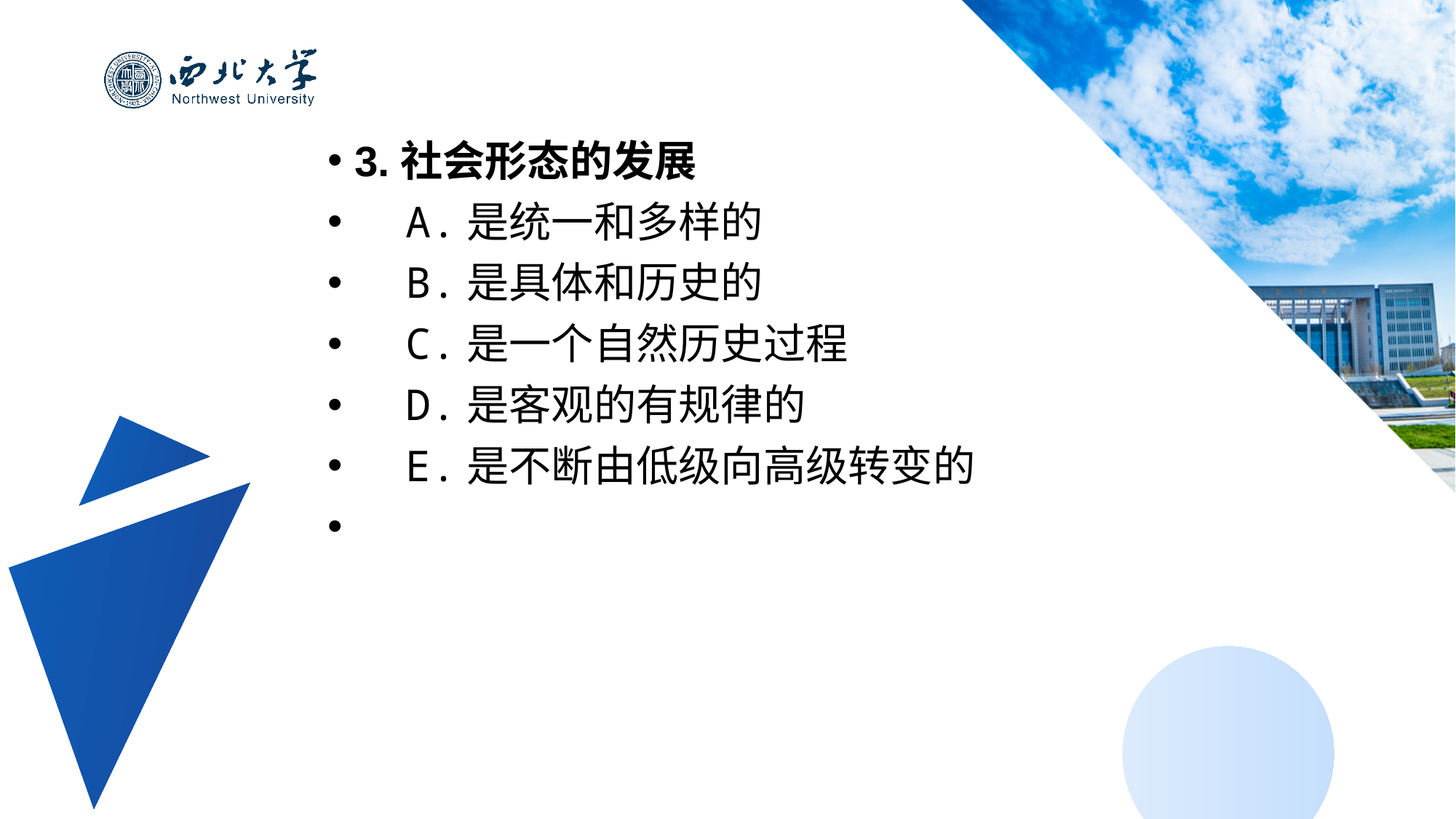

3.社会形态的发展
  A.是统一和多样的
  B.是具体和历史的
  C.是一个自然历史过程
  D.是客观的有规律的
  E.是不断由低级向高级转变的